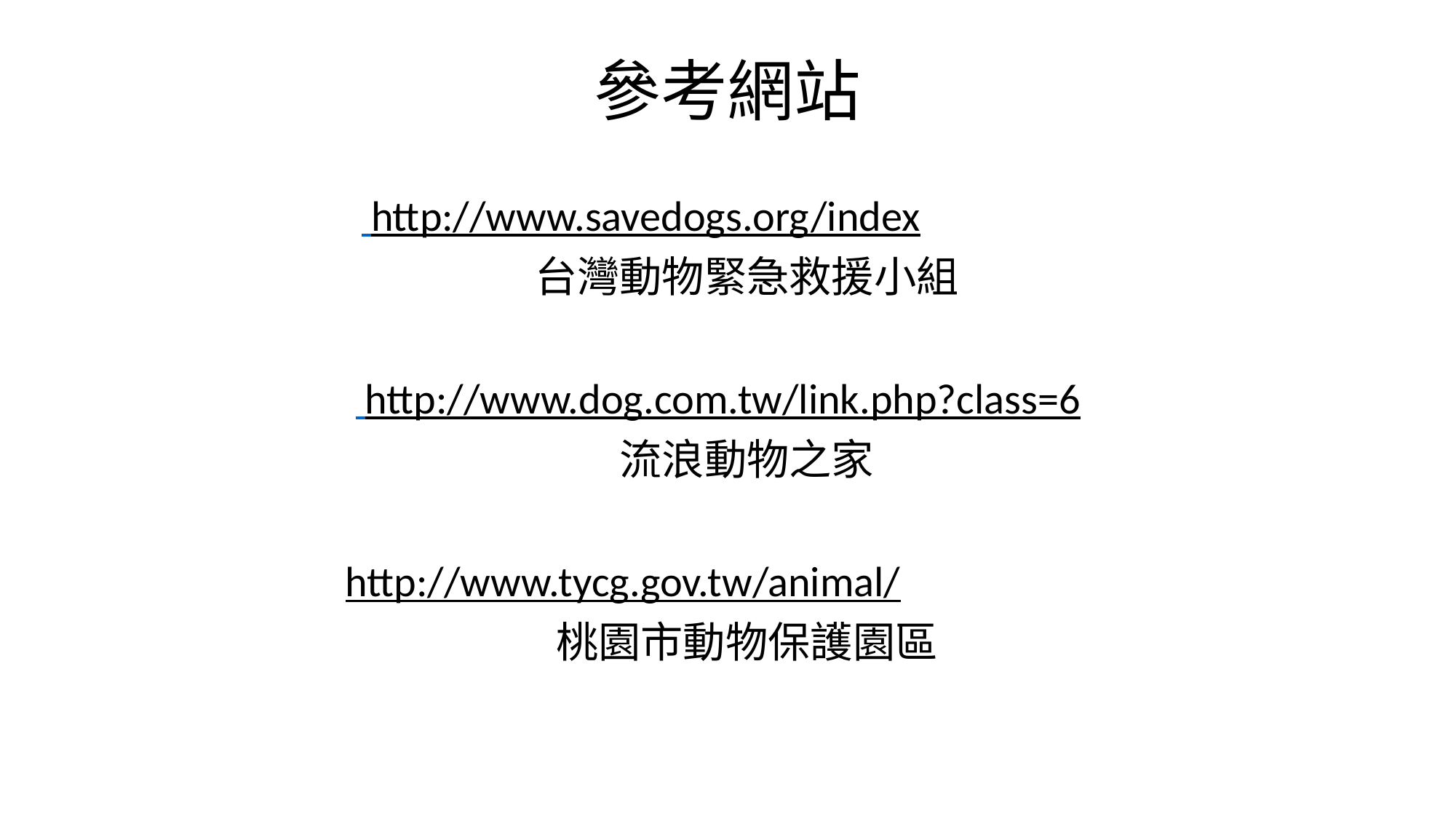

# 參考網站
 http://www.savedogs.org/index
   台灣動物緊急救援小組

 http://www.dog.com.tw/link.php?class=6
   流浪動物之家

http://www.tycg.gov.tw/animal/
   桃園市動物保護園區